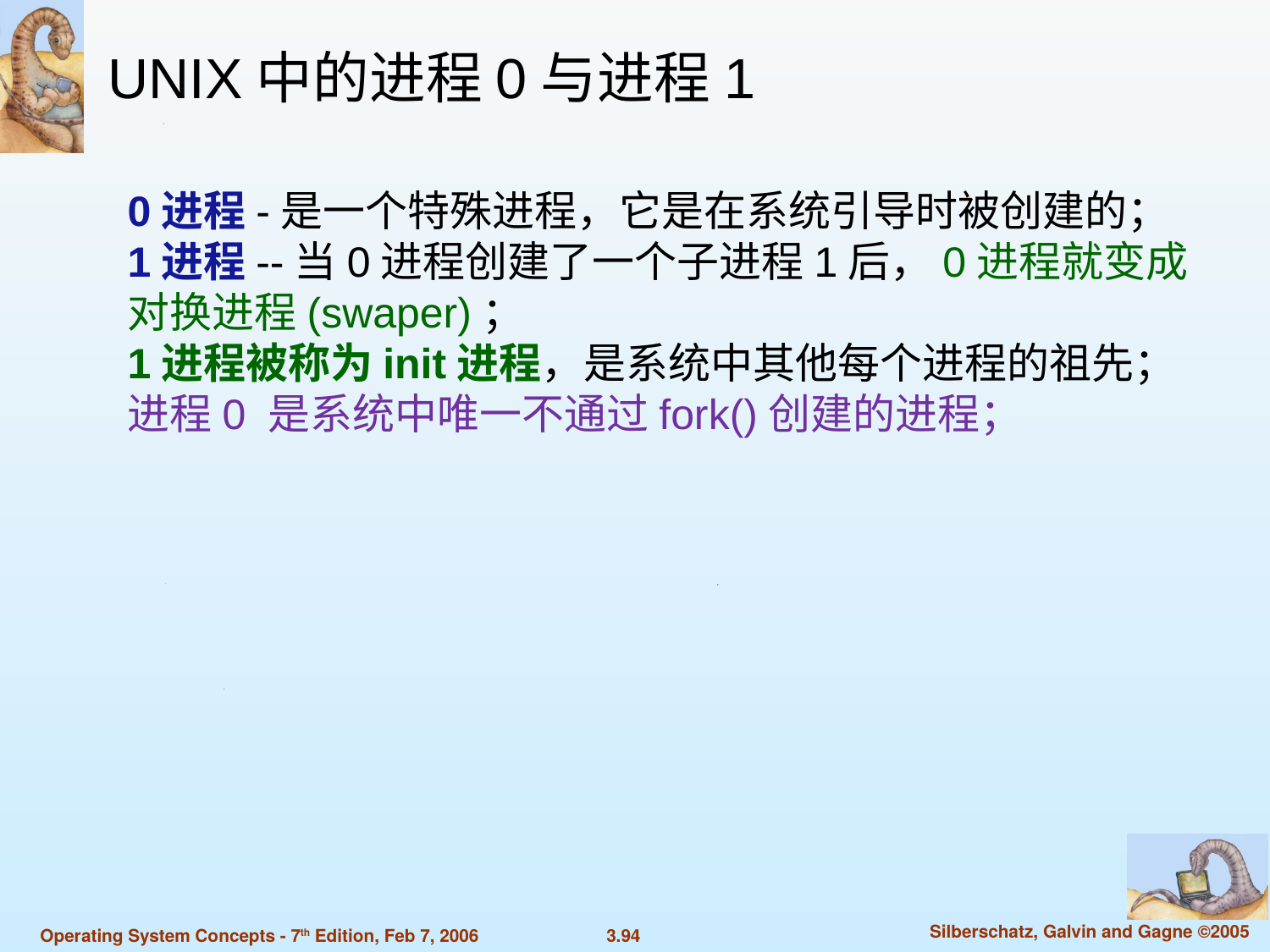

UNIX中的进程0与进程1
0进程-是一个特殊进程，它是在系统引导时被创建的；
1进程--当0进程创建了一个子进程1后，0进程就变成对换进程(swaper)；
1进程被称为init进程，是系统中其他每个进程的祖先；
进程0 是系统中唯一不通过fork()创建的进程；